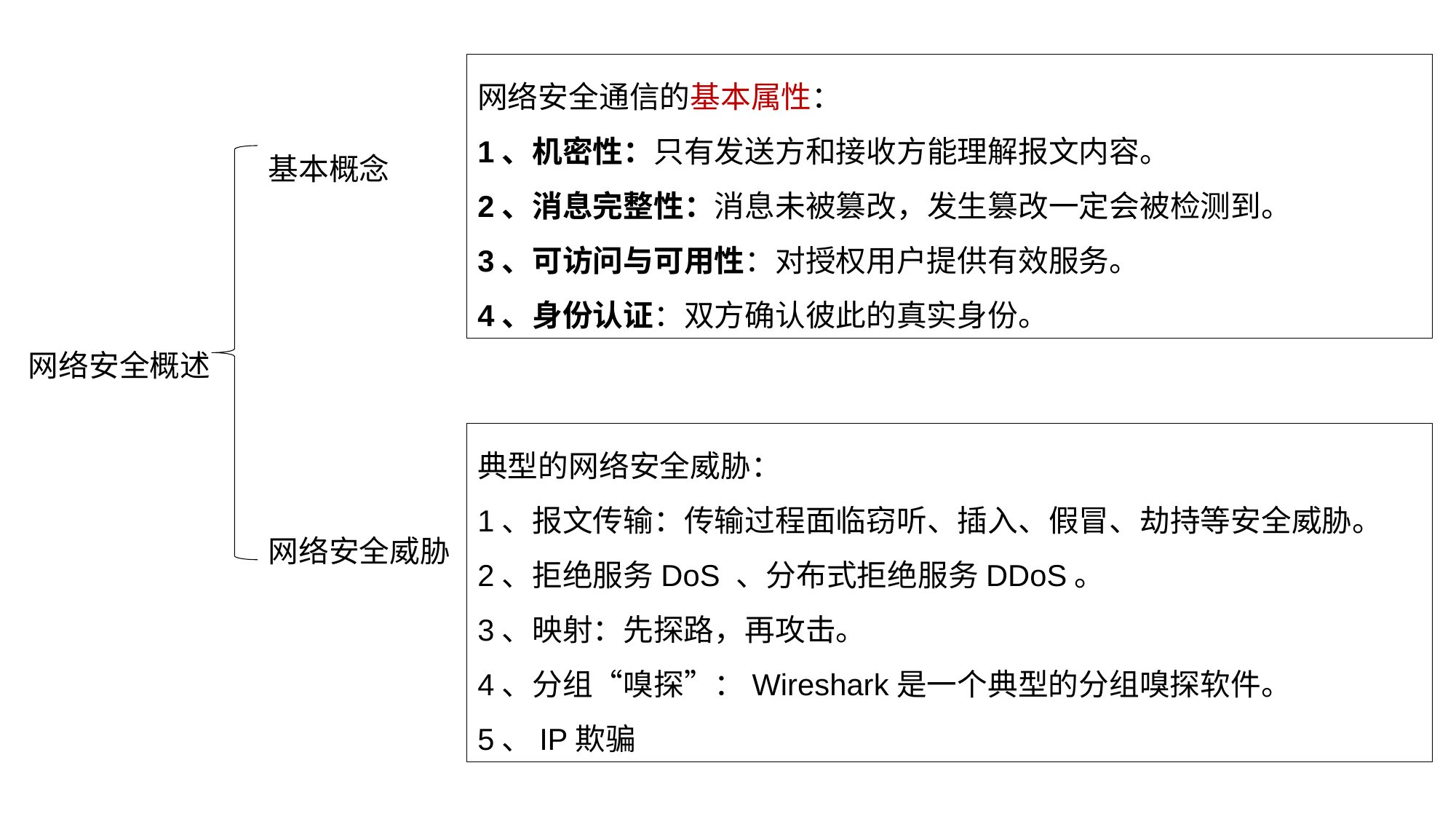

网络安全通信的基本属性：
1、机密性：只有发送方和接收方能理解报文内容。
2、消息完整性：消息未被篡改，发生篡改一定会被检测到。
3、可访问与可用性：对授权用户提供有效服务。
4、身份认证：双方确认彼此的真实身份。
基本概念

网络安全威胁

网络安全概述
典型的网络安全威胁：
1、报文传输：传输过程面临窃听、插入、假冒、劫持等安全威胁。
2、拒绝服务DoS 、分布式拒绝服务DDoS。
3、映射：先探路，再攻击。
4、分组“嗅探”：Wireshark是一个典型的分组嗅探软件。
5、IP欺骗